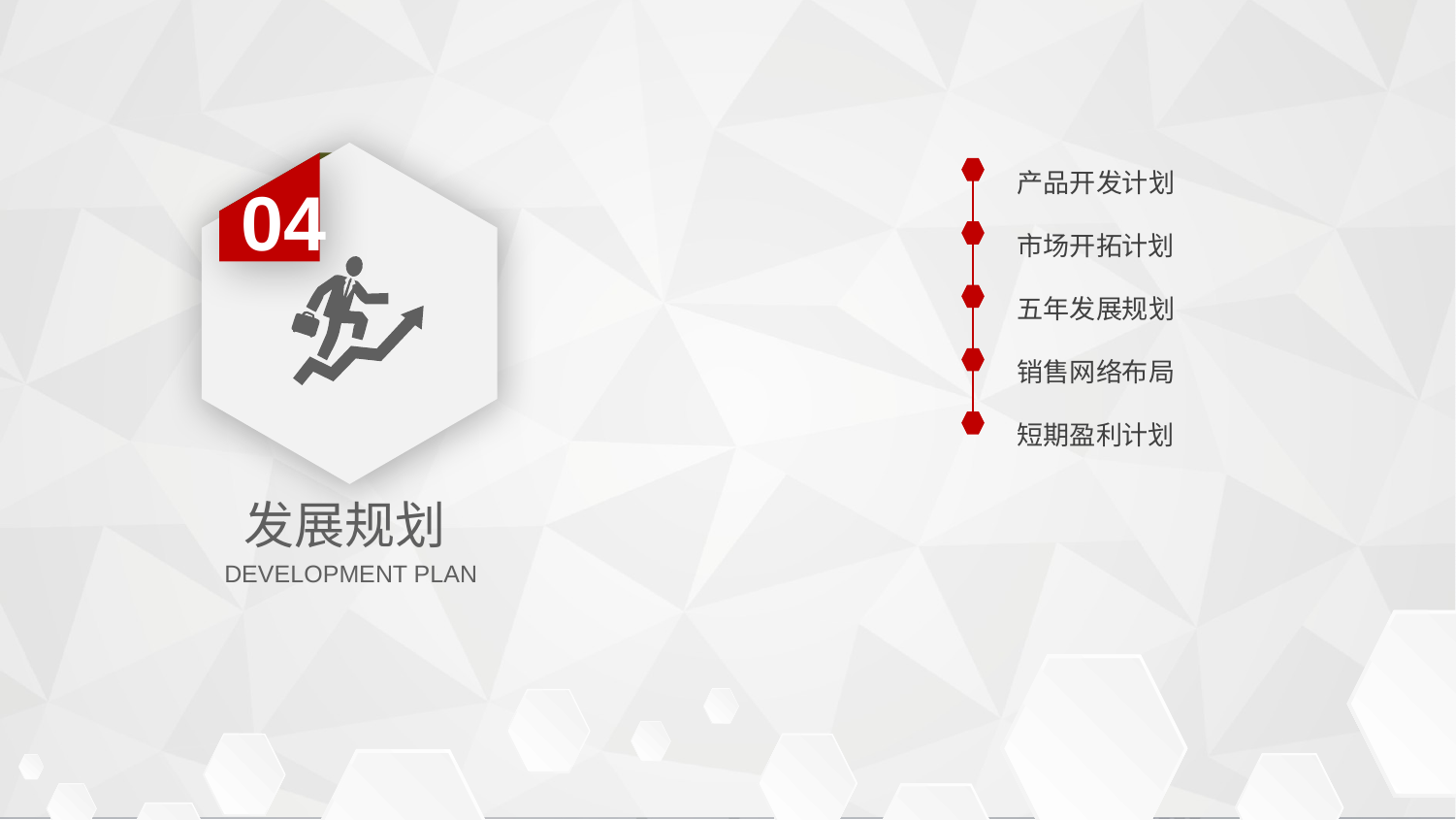

产品开发计划
市场开拓计划
五年发展规划
销售网络布局
短期盈利计划

04

发展规划
DEVELOPMENT PLAN